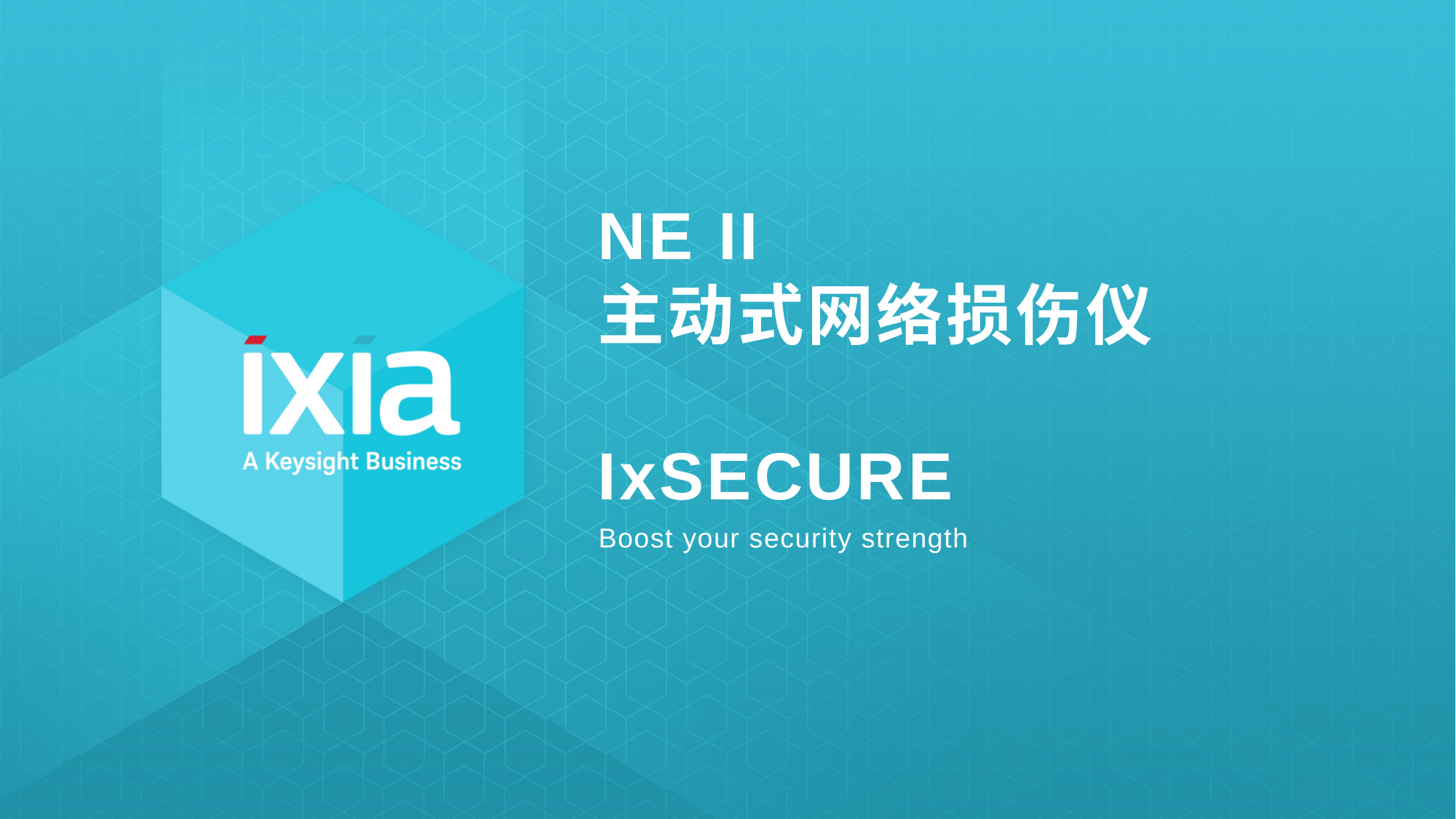

# NE II 主动式网络损伤仪 ixsecure
Boost your security strength